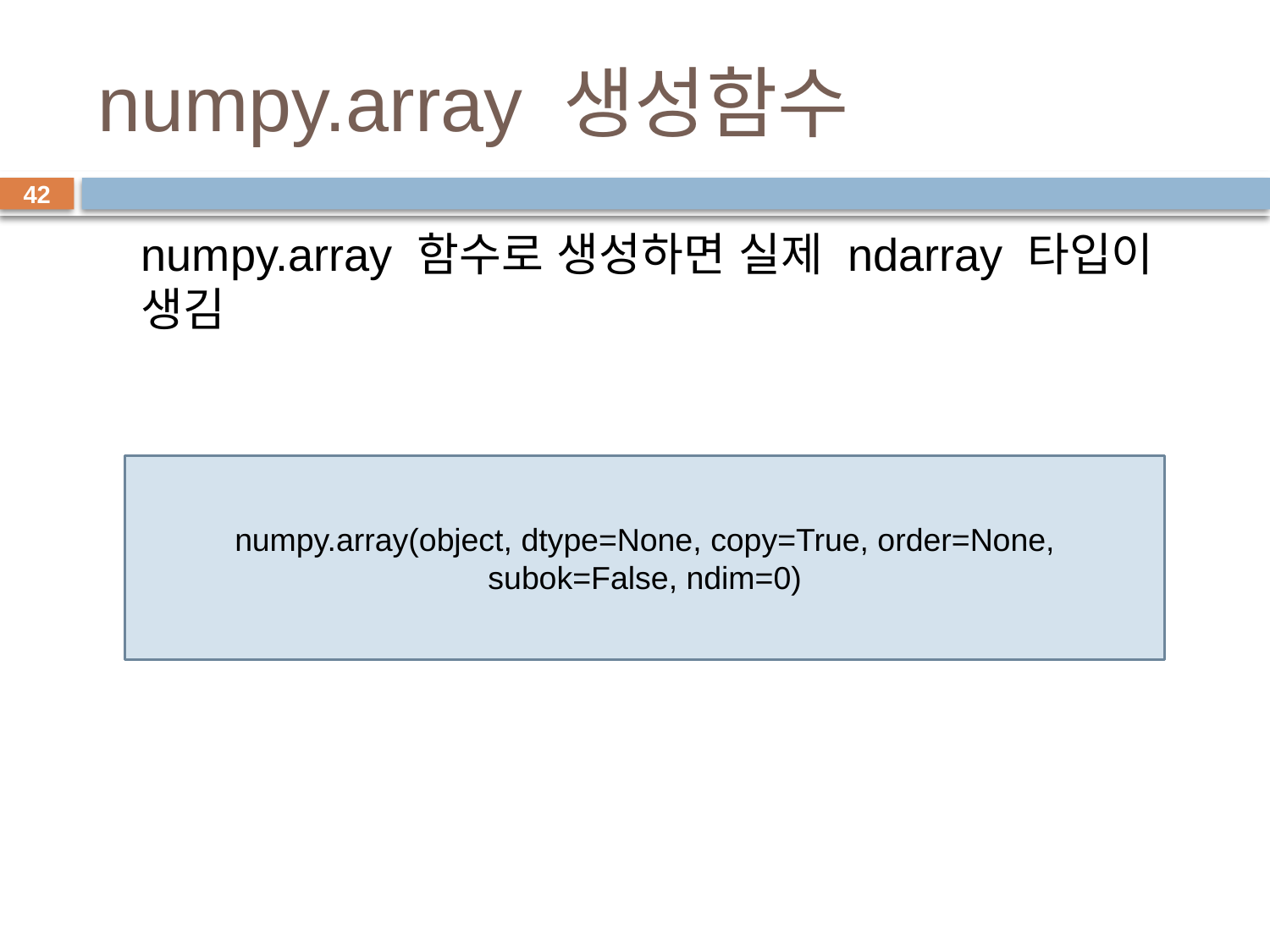

# numpy.array 생성함수
42
numpy.array 함수로 생성하면 실제 ndarray 타입이 생김

numpy.array(object, dtype=None, copy=True, order=None, subok=False, ndim=0)